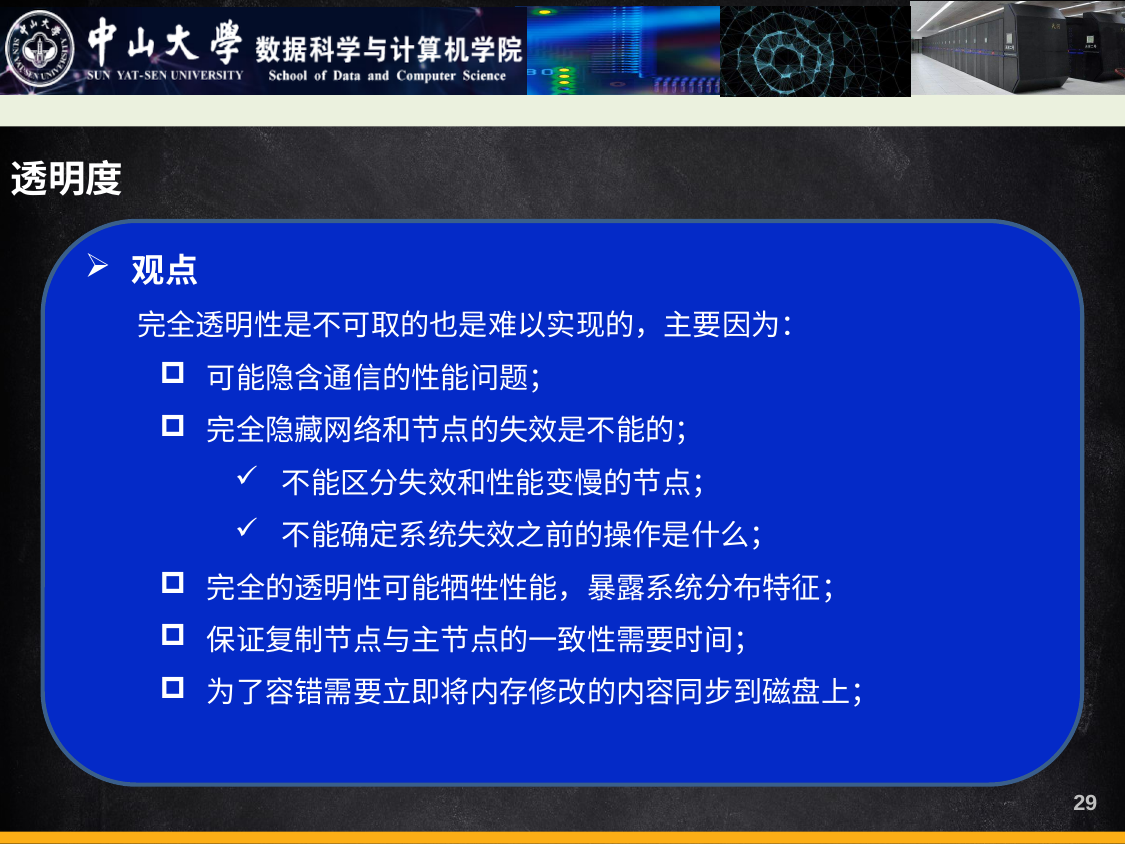

透明度
观点
       完全透明性是不可取的也是难以实现的，主要因为：
可能隐含通信的性能问题；
完全隐藏网络和节点的失效是不能的；
不能区分失效和性能变慢的节点；
不能确定系统失效之前的操作是什么；
完全的透明性可能牺牲性能，暴露系统分布特征；
保证复制节点与主节点的一致性需要时间；
为了容错需要立即将内存修改的内容同步到磁盘上；